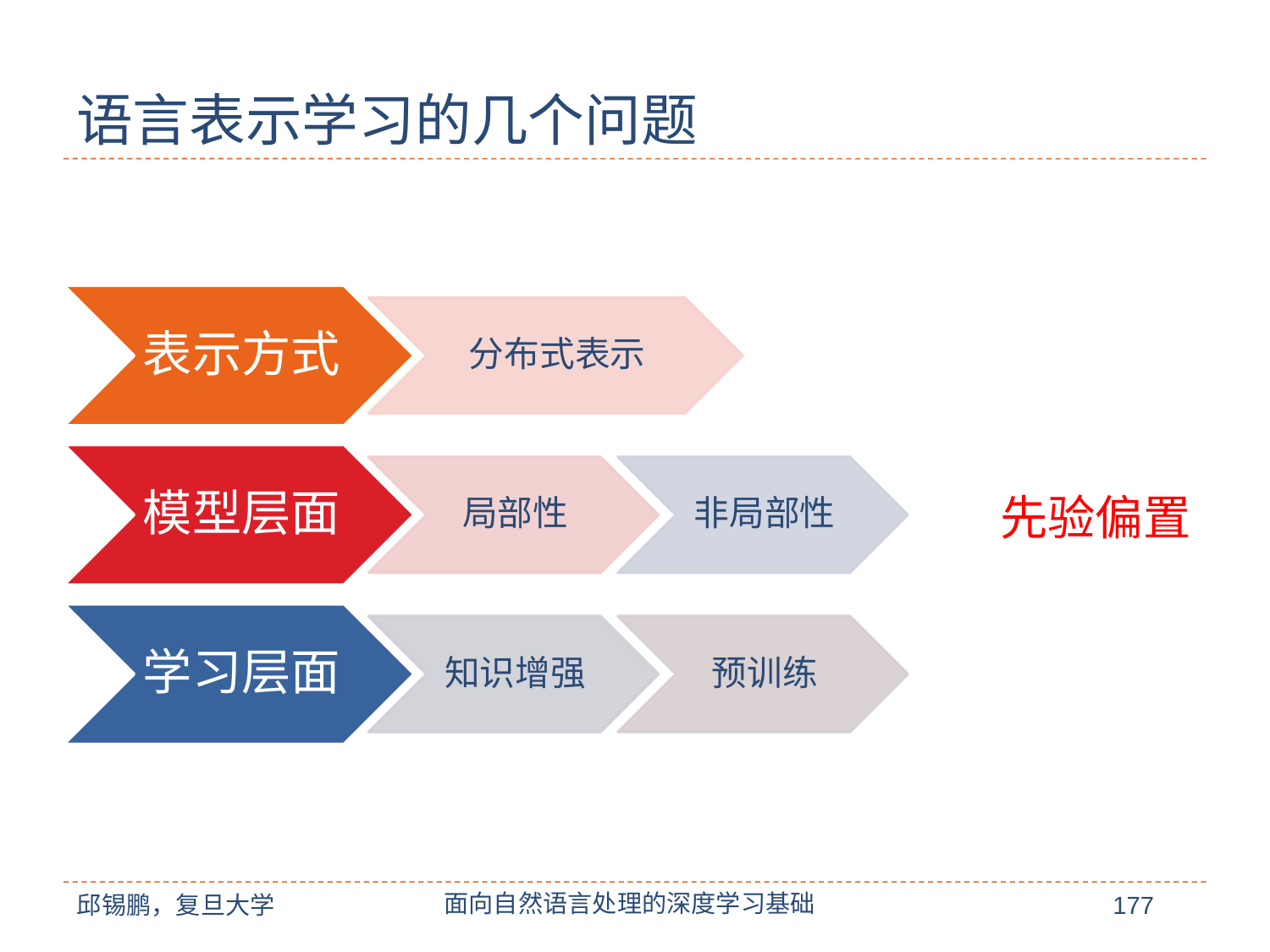

# 语言表示学习的几个问题
表示方式
分布式表示
模型层面
局部性
非局部性
学习层面
知识增强
预训练
先验偏置